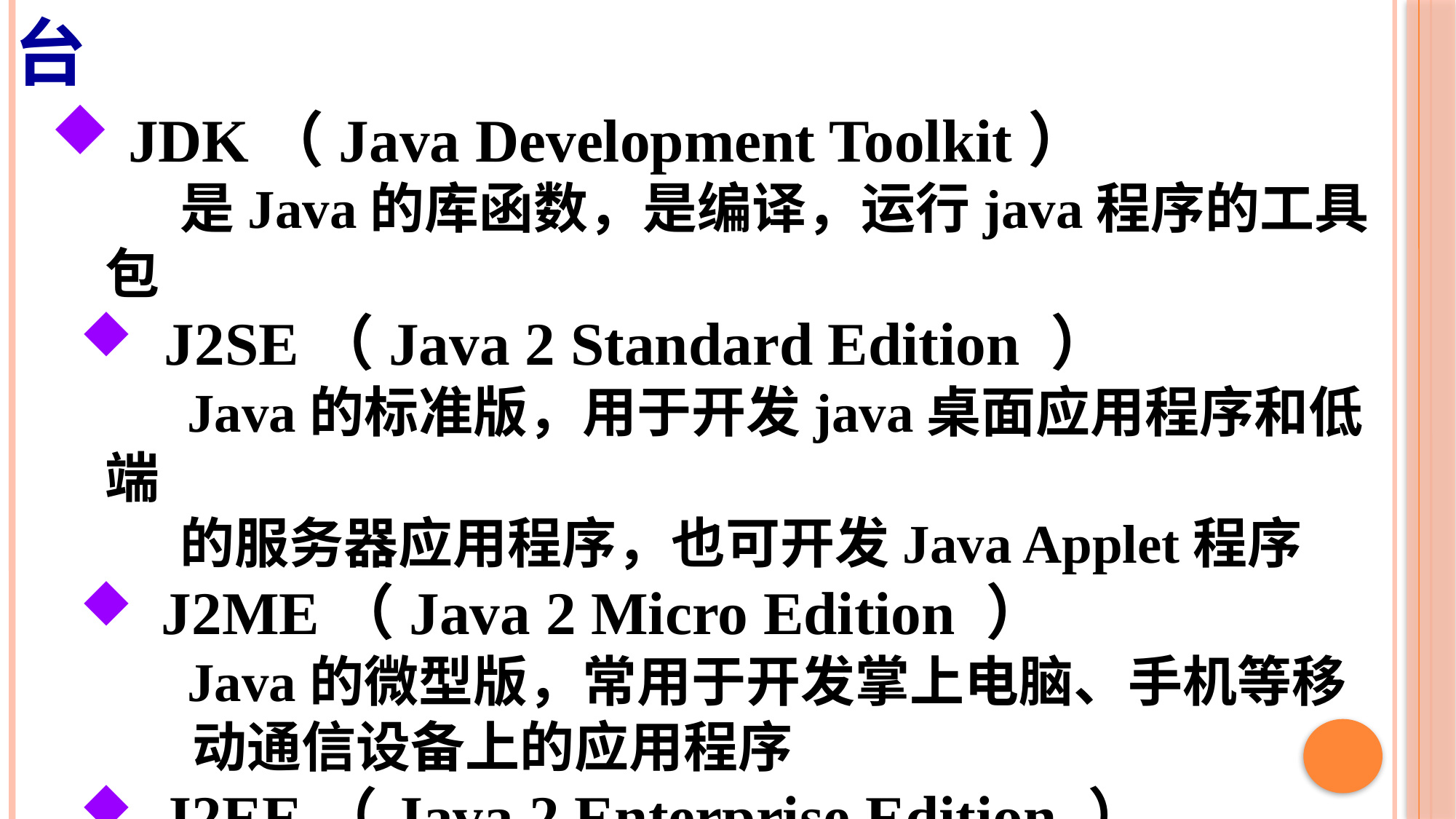

# Java SDK 的三种平台
 JDK（Java Development Toolkit）
     是Java的库函数，是编译，运行java程序的工具包
  J2SE（Java 2 Standard Edition ）
      Java的标准版，用于开发java桌面应用程序和低端
     的服务器应用程序，也可开发Java Applet程序
  J2ME（Java 2 Micro Edition ）
      Java的微型版，常用于开发掌上电脑、手机等移
      动通信设备上的应用程序
  J2EE（Java 2 Enterprise Edition ）
      Java的企业版，可构建企业级的服务应用
17